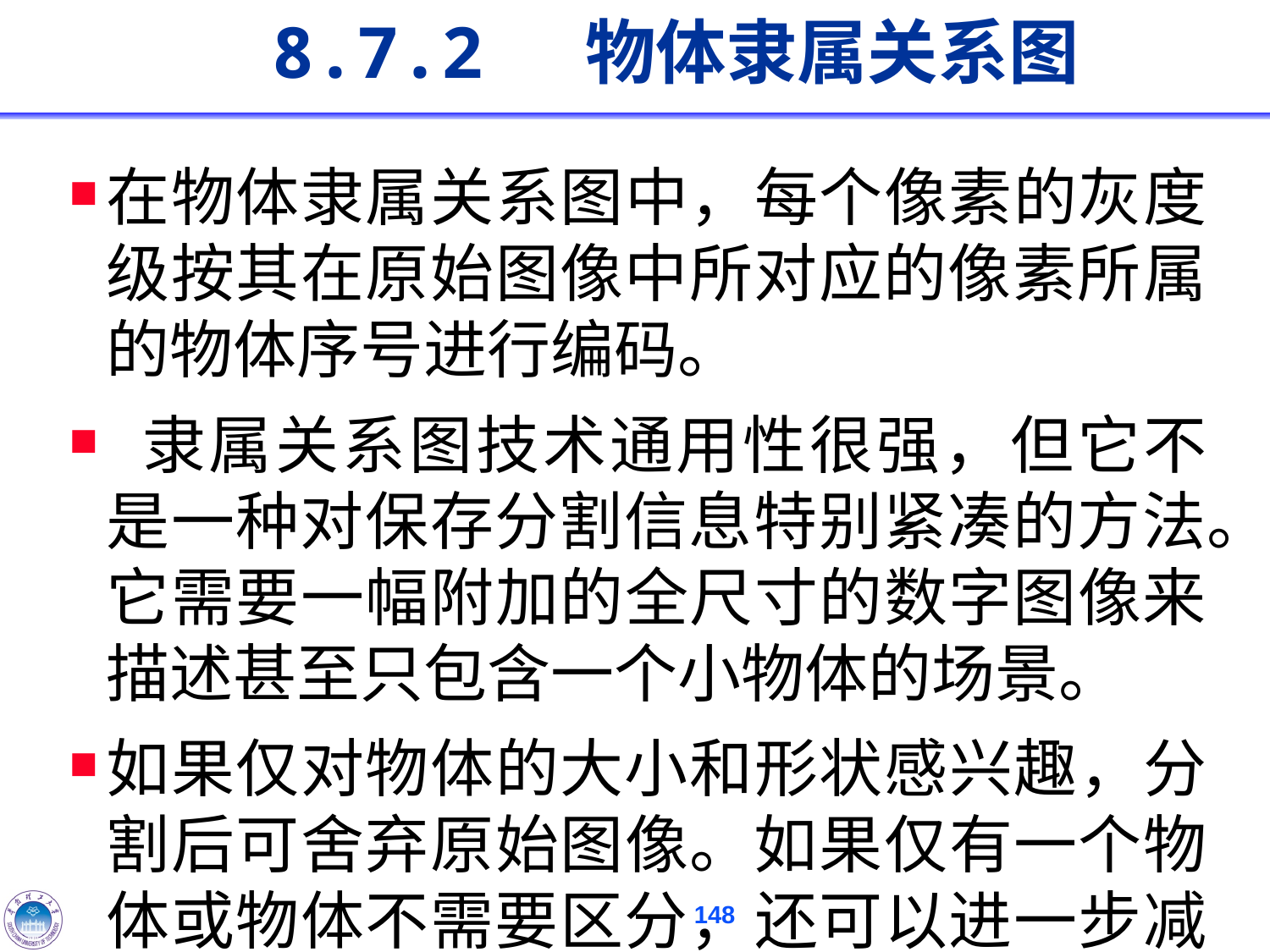

# 8.7.2  物体隶属关系图
在物体隶属关系图中，每个像素的灰度级按其在原始图像中所对应的像素所属的物体序号进行编码。
 隶属关系图技术通用性很强，但它不是一种对保存分割信息特别紧凑的方法。它需要一幅附加的全尺寸的数字图像来描述甚至只包含一个小物体的场景。
如果仅对物体的大小和形状感兴趣，分割后可舍弃原始图像。如果仅有一个物体或物体不需要区分，还可以进一步减少数据量。